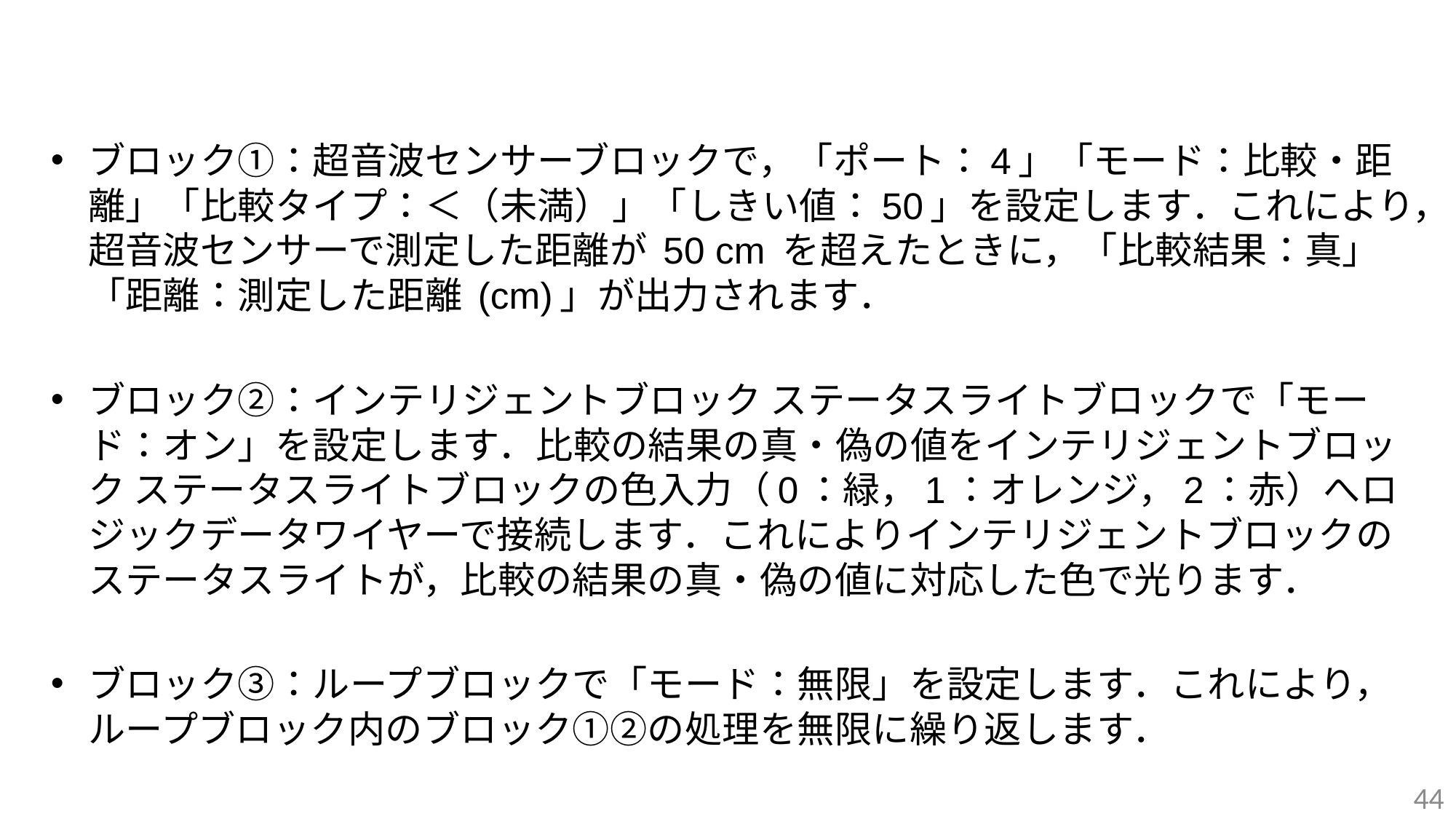

#
ブロック①：超音波センサーブロックで，「ポート：4」「モード：比較・距離」「比較タイプ：＜（未満）」「しきい値：50」を設定します．これにより，超音波センサーで測定した距離が 50 cm を超えたときに，「比較結果：真」「距離：測定した距離 (cm)」が出力されます．

ブロック②：インテリジェントブロック ステータスライトブロックで「モード：オン」を設定します．比較の結果の真・偽の値をインテリジェントブロック ステータスライトブロックの色入力（0：緑，1：オレンジ，2：赤）へロジックデータワイヤーで接続します．これによりインテリジェントブロックのステータスライトが，比較の結果の真・偽の値に対応した色で光ります．

ブロック③：ループブロックで「モード：無限」を設定します．これにより，ループブロック内のブロック①②の処理を無限に繰り返します．
44